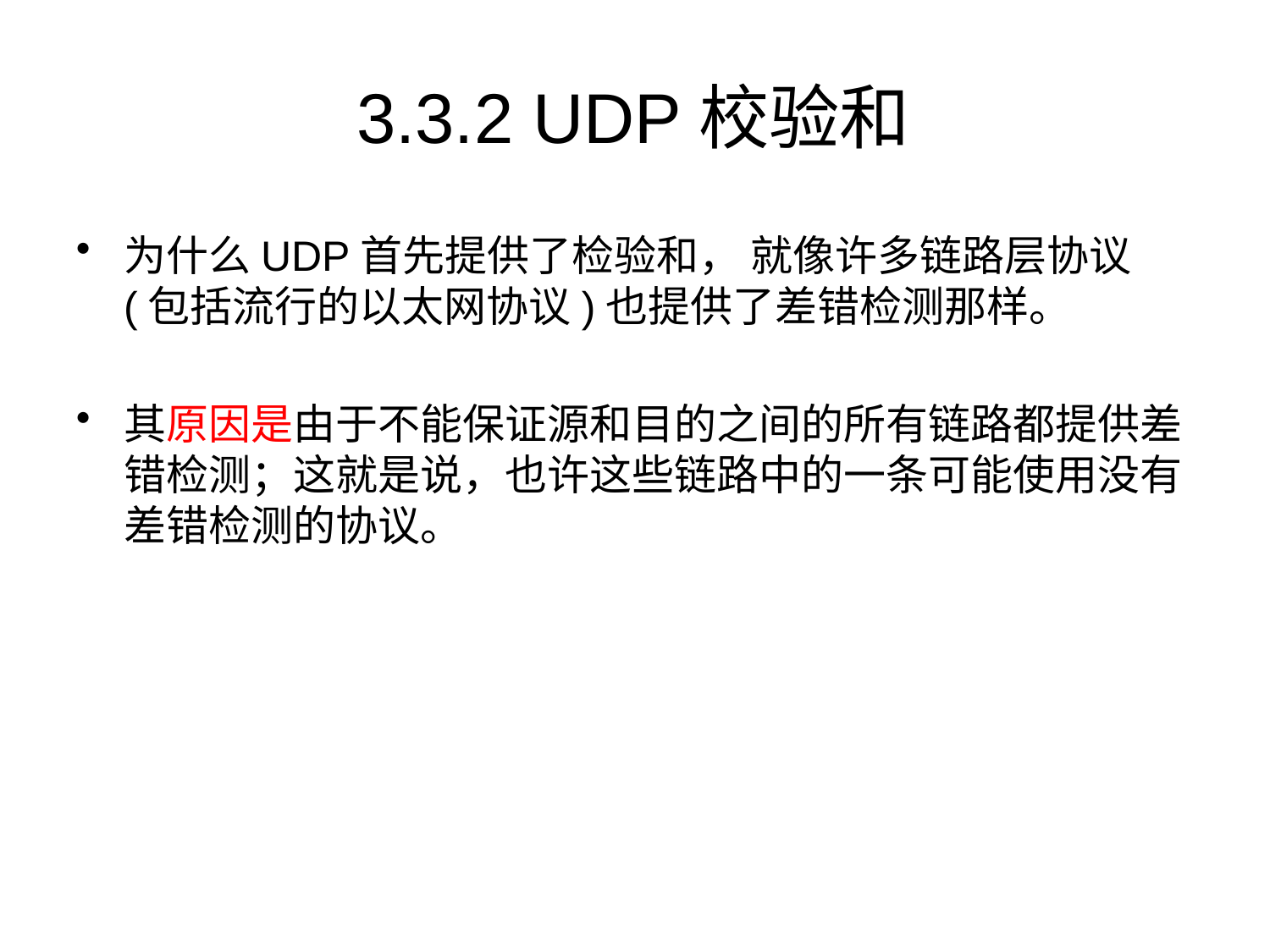

# 3.3.2 UDP校验和
为什么UDP首先提供了检验和， 就像许多链路层协议(包括流行的以太网协议)也提供了差错检测那样。

其原因是由于不能保证源和目的之间的所有链路都提供差错检测；这就是说，也许这些链路中的一条可能使用没有差错检测的协议。